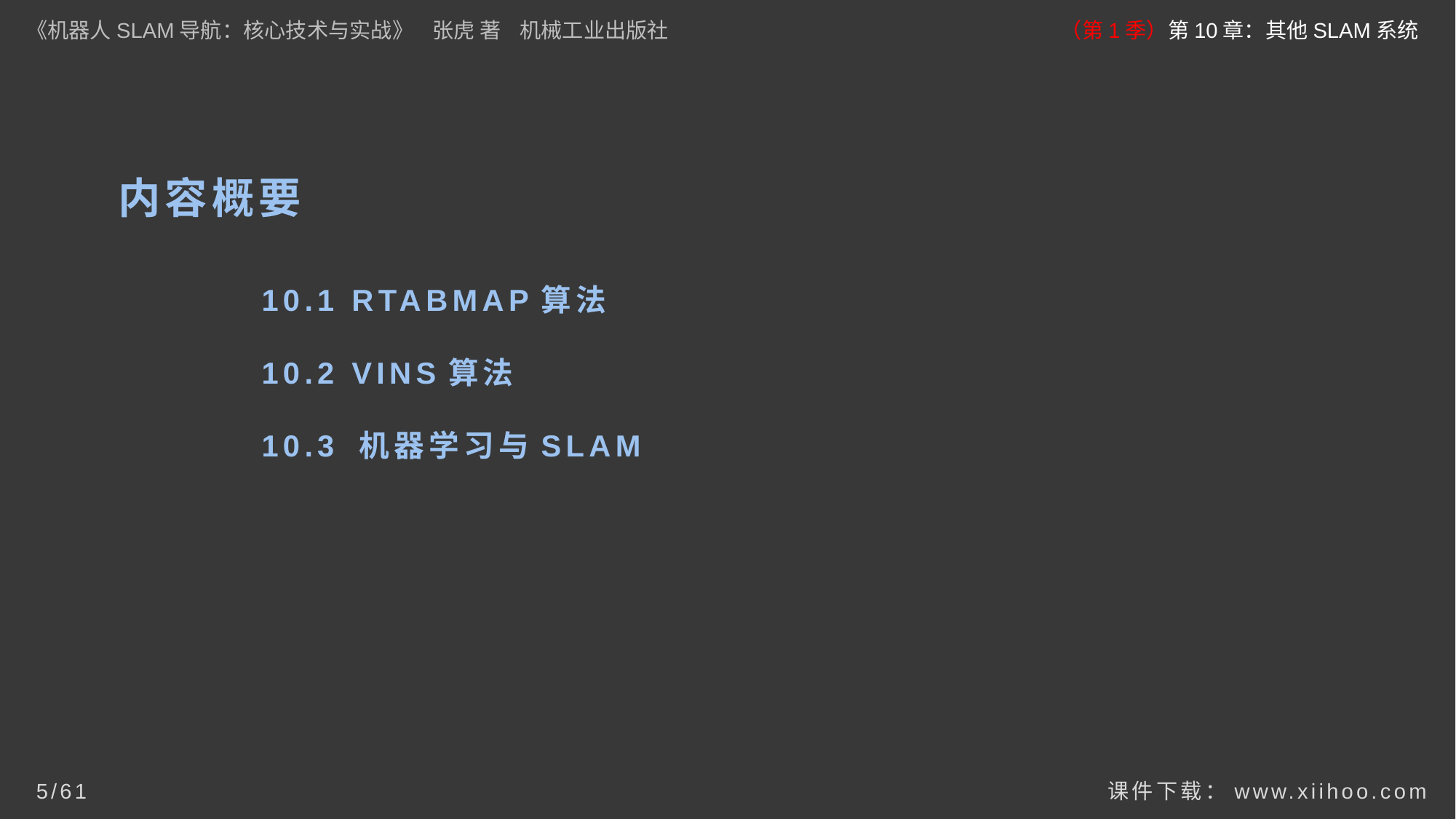

《机器人SLAM导航：核心技术与实战》    张虎 著    机械工业出版社
（第1季）第10章：其他SLAM系统
# 内容概要
10.1 RTABMAP算法
10.2 VINS算法
10.3 机器学习与SLAM
课件下载：www.xiihoo.com
5/61